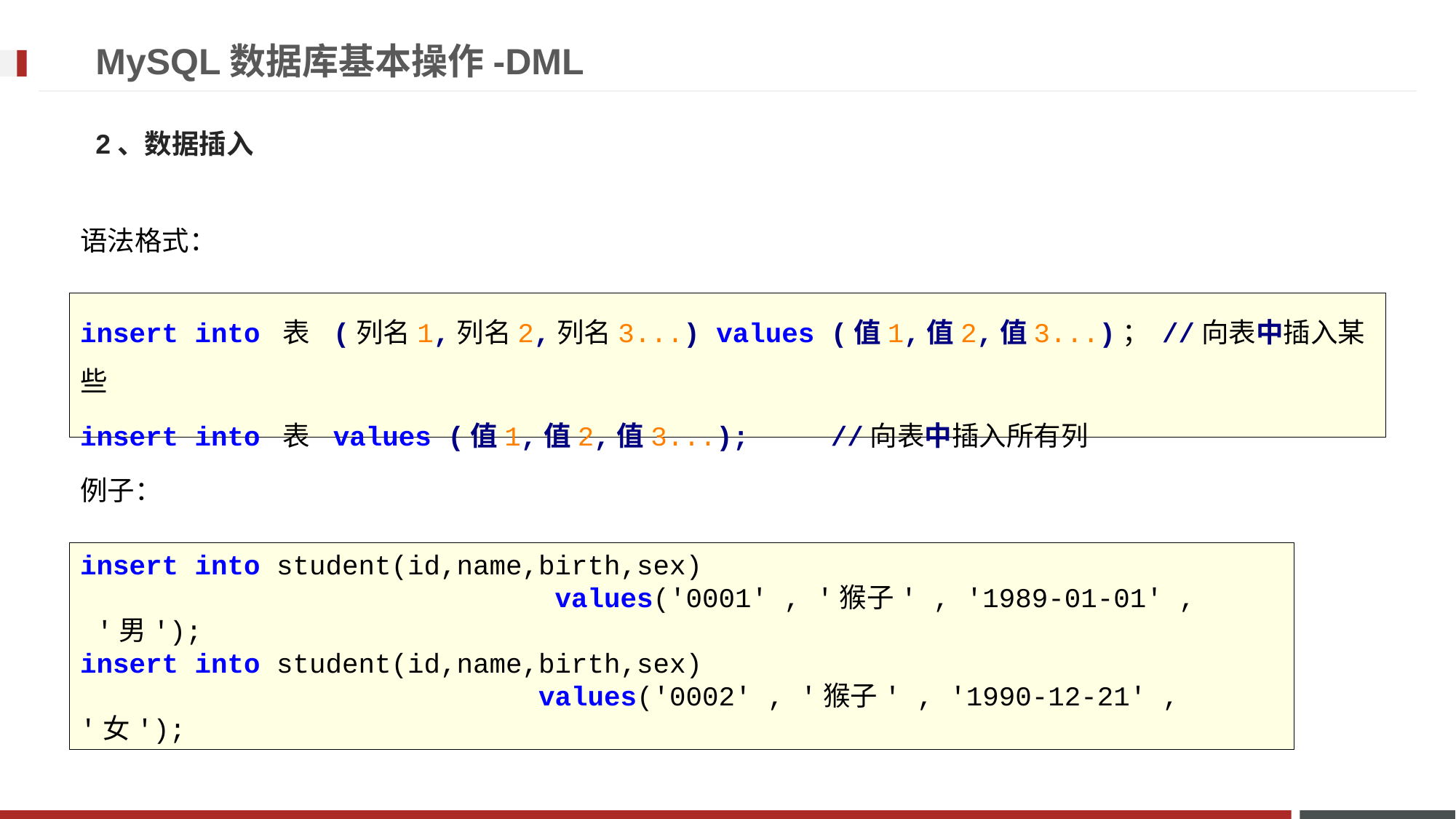

# MySQL数据库基本操作-DML
2、数据插入
语法格式：
insert into 表 (列名1,列名2,列名3...) values (值1,值2,值3...)； //向表中插入某些
insert into 表 values (值1,值2,值3...);     //向表中插入所有列

例子：
insert into student(id,name,birth,sex)
                             values('0001' , '猴子' , '1989-01-01' , '男');
insert into student(id,name,birth,sex)
                            values('0002' , '猴子' , '1990-12-21' , '女');